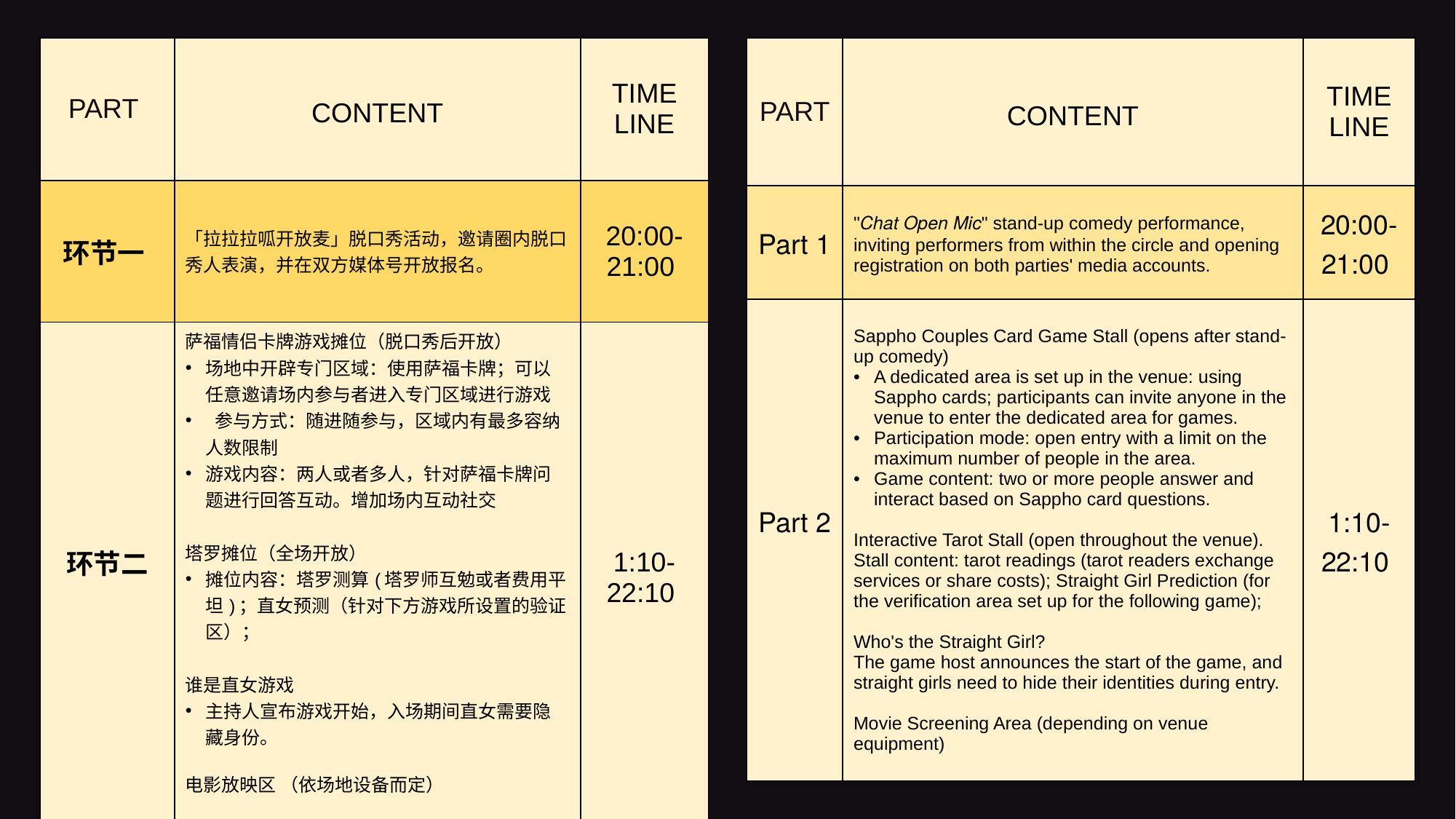

| PART | CONTENT | TIME LINE |
| --- | --- | --- |
| 环节一 | 「拉拉拉呱开放麦」脱口秀活动，邀请圈内脱口秀人表演，并在双方媒体号开放报名。 | 20:00-21:00 |
| 环节二 | 萨福情侣卡牌游戏摊位（脱口秀后开放） 场地中开辟专门区域：使用萨福卡牌；可以任意邀请场内参与者进入专门区域进行游戏 参与方式：随进随参与，区域内有最多容纳人数限制 游戏内容：两人或者多人，针对萨福卡牌问题进行回答互动。增加场内互动社交 塔罗摊位（全场开放） 摊位内容：塔罗测算(塔罗师互勉或者费用平坦)；直女预测（针对下方游戏所设置的验证区）； 谁是直女游戏 主持人宣布游戏开始，入场期间直女需要隐藏身份。 电影放映区 （依场地设备而定） | 1:10- 22:10 |
| PART | CONTENT | TIME LINE |
| --- | --- | --- |
| Part 1 | "Chat Open Mic" stand-up comedy performance, inviting performers from within the circle and opening registration on both parties' media accounts. | 20:00-21:00 |
| Part 2 | Sappho Couples Card Game Stall (opens after stand-up comedy) A dedicated area is set up in the venue: using Sappho cards; participants can invite anyone in the venue to enter the dedicated area for games. Participation mode: open entry with a limit on the maximum number of people in the area. Game content: two or more people answer and interact based on Sappho card questions. Interactive Tarot Stall (open throughout the venue). Stall content: tarot readings (tarot readers exchange services or share costs); Straight Girl Prediction (for the verification area set up for the following game); Who's the Straight Girl? The game host announces the start of the game, and straight girls need to hide their identities during entry. Movie Screening Area (depending on venue equipment) | 1:10- 22:10 |